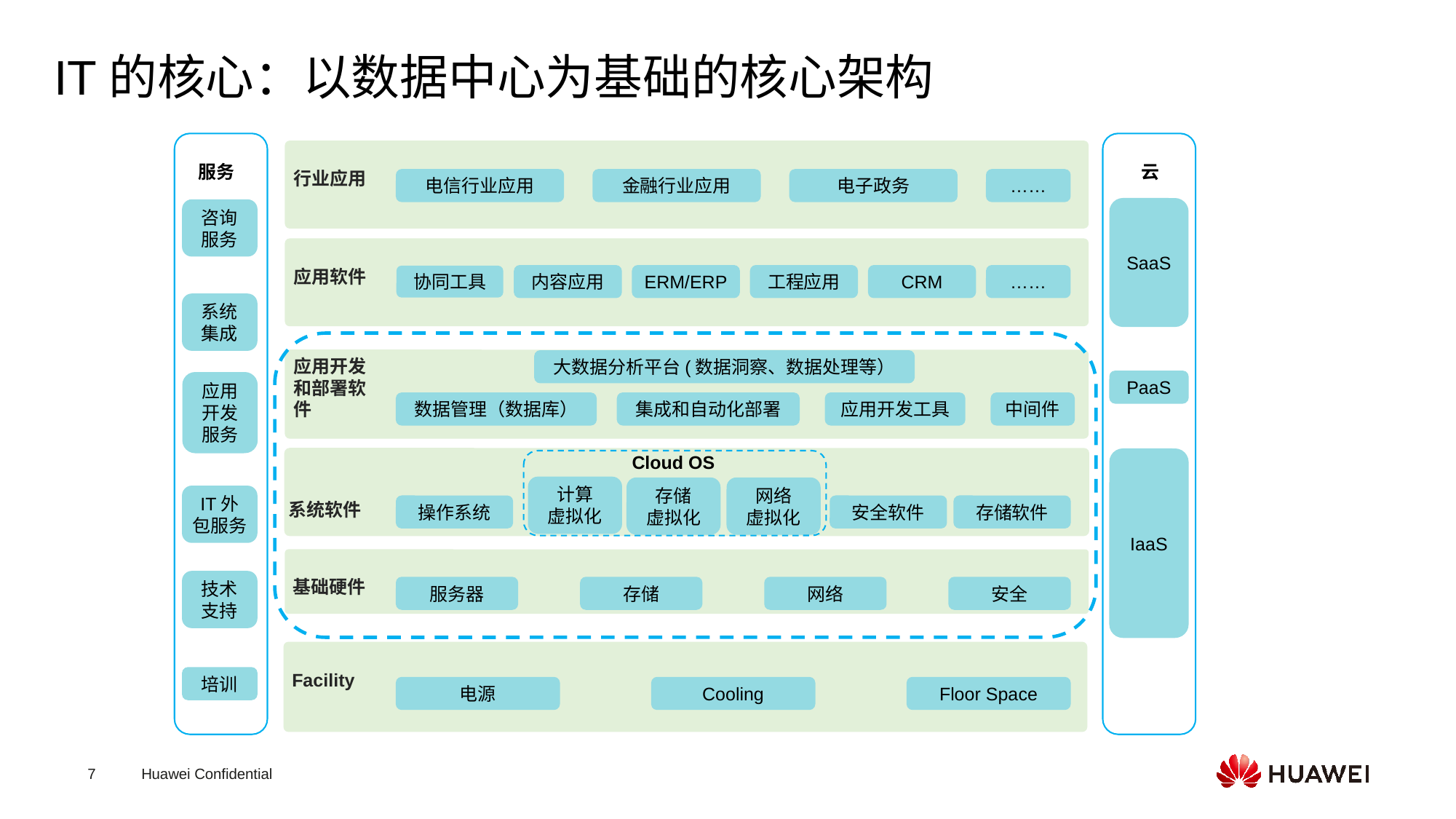

# IT的核心：以数据中心为基础的核心架构

咨询
服务
系统
集成
应用开发服务
IT外包服务
技术
支持
培训

云
SaaS
PaaS
IaaS

行业应用
服务
电信行业应用
金融行业应用
电子政务
……

应用软件
协同工具
内容应用
ERM/ERP
工程应用
CRM
……

应用开发
和部署软
件
大数据分析平台(数据洞察、数据处理等）
集成和自动化部署
应用开发工具
中间件
数据管理（数据库）
Cloud OS

计算
虚拟化
存储
虚拟化
网络
虚拟化

系统软件
操作系统
安全软件
存储软件

基础硬件
服务器
存储
网络
安全

Facility
电源
Cooling
Floor Space